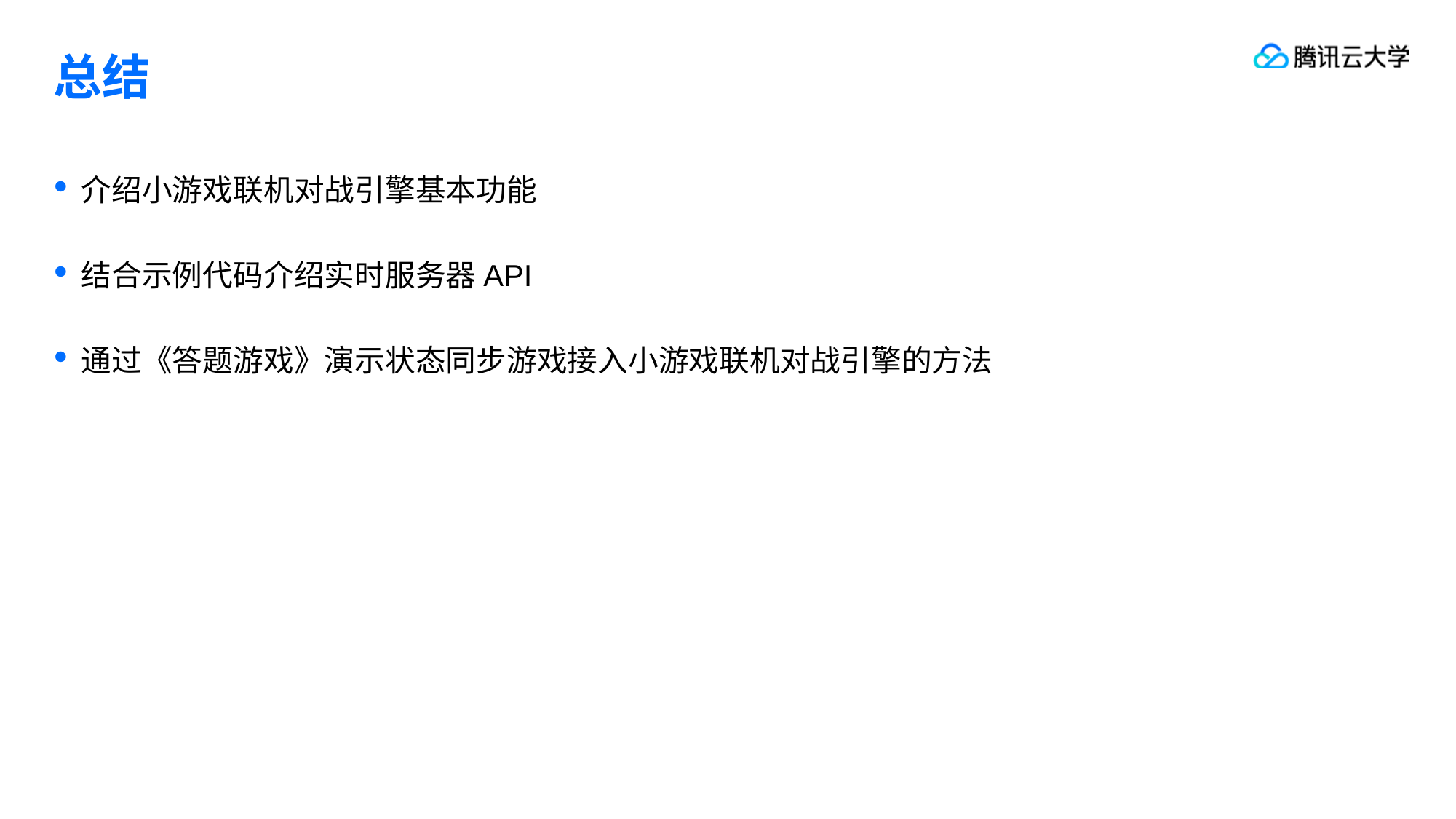

总结
介绍小游戏联机对战引擎基本功能
结合示例代码介绍实时服务器API
通过《答题游戏》演示状态同步游戏接入小游戏联机对战引擎的方法